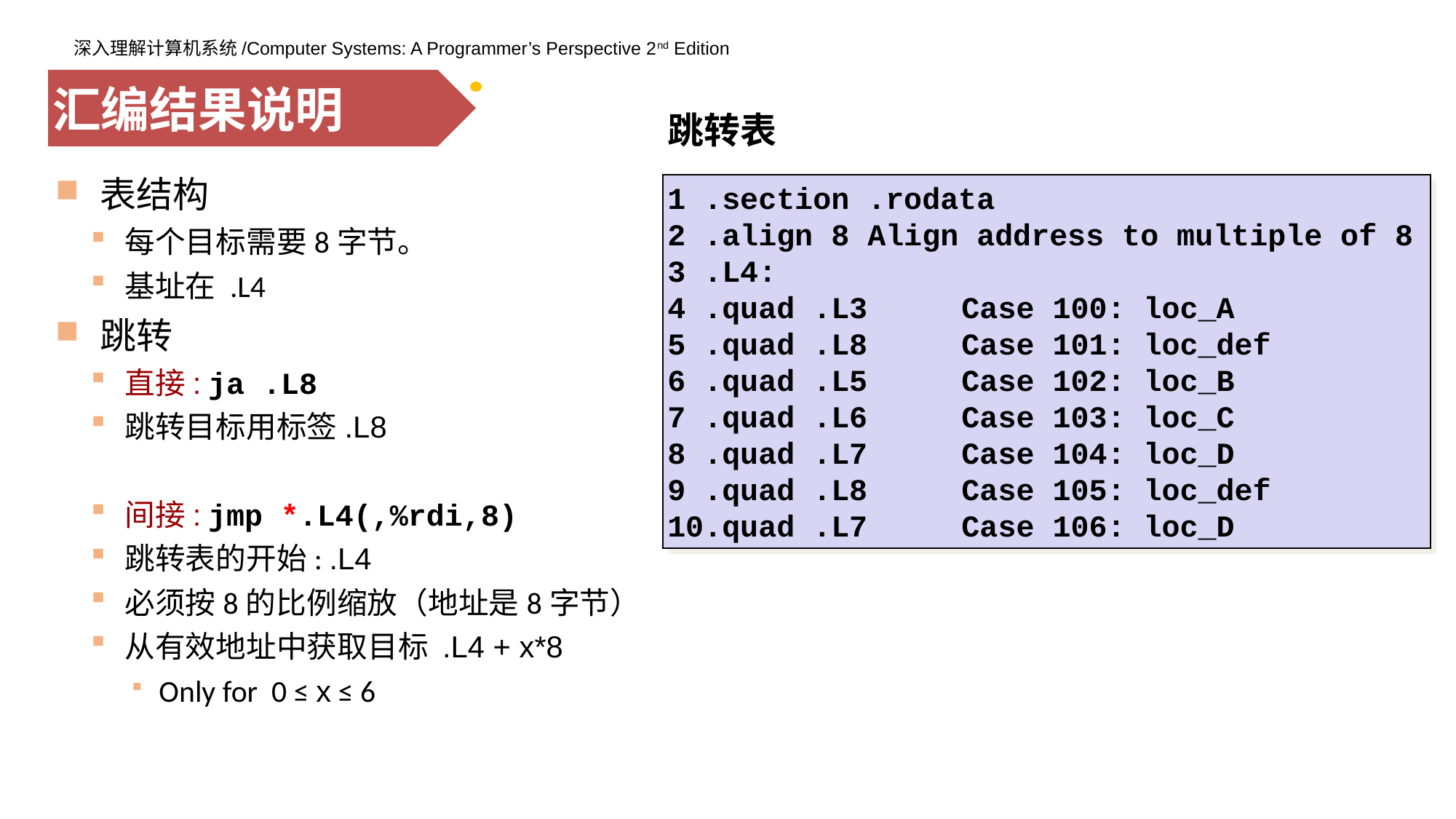

汇编结果说明

跳转表
表结构
每个目标需要8字节。
基址在 .L4
跳转
直接: ja .L8
跳转目标用标签.L8

间接: jmp *.L4(,%rdi,8)
跳转表的开始: .L4
必须按8的比例缩放（地址是8字节）
从有效地址中获取目标 .L4 + x*8
Only for  0 ≤ x ≤ 6
1 .section .rodata
2 .align 8 Align address to multiple of 8
3 .L4:
4 .quad .L3 	Case 100: loc_A
5 .quad .L8 	Case 101: loc_def
6 .quad .L5 	Case 102: loc_B
7 .quad .L6 	Case 103: loc_C
8 .quad .L7 	Case 104: loc_D
9 .quad .L8 	Case 105: loc_def
10.quad .L7 	Case 106: loc_D